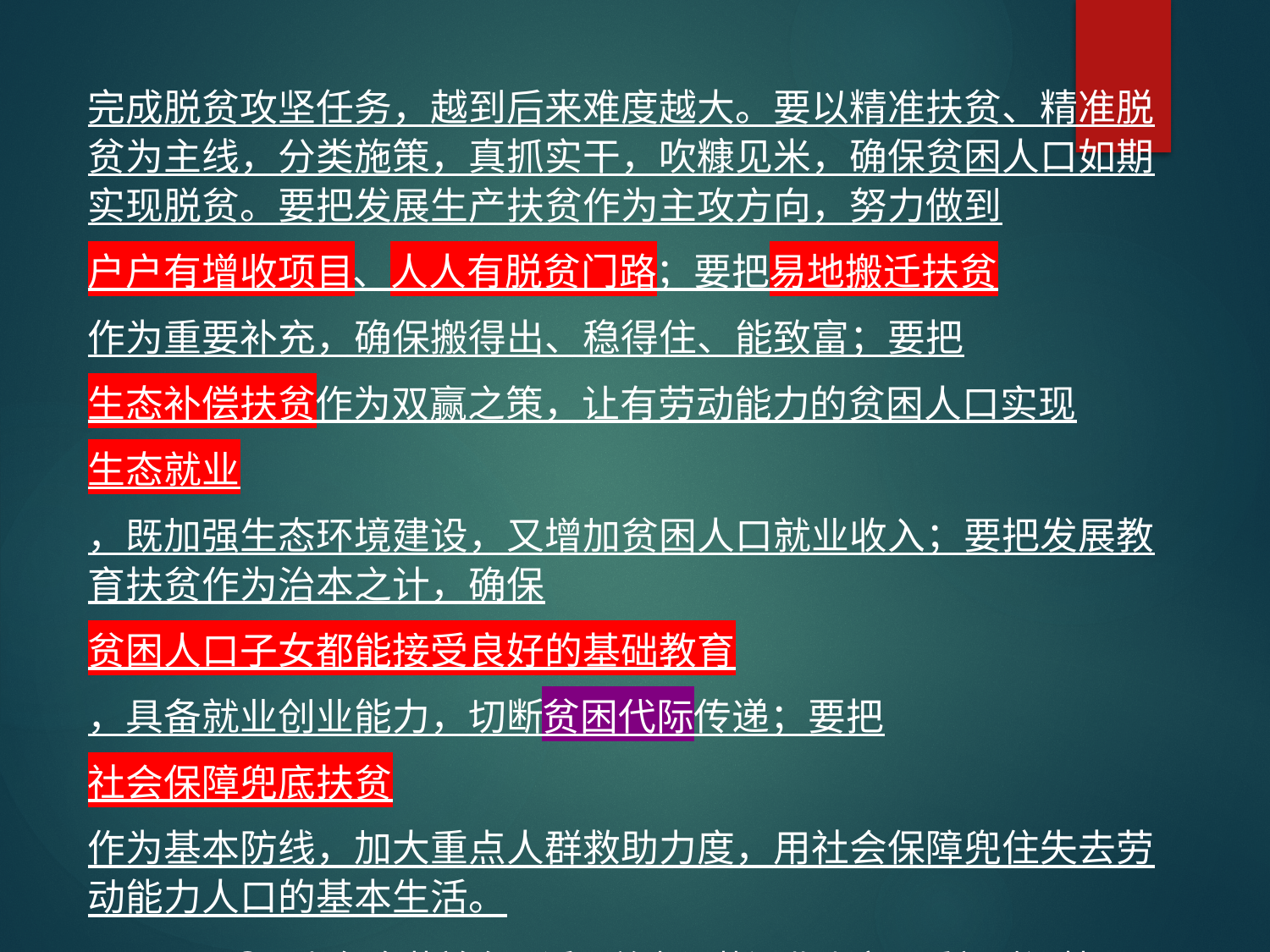

完成脱贫攻坚任务，越到后来难度越大。要以精准扶贫、精准脱贫为主线，分类施策，真抓实干，吹糠见米，确保贫困人口如期实现脱贫。要把发展生产扶贫作为主攻方向，努力做到户户有增收项目、人人有脱贫门路；要把易地搬迁扶贫作为重要补充，确保搬得出、稳得住、能致富；要把生态补偿扶贫作为双赢之策，让有劳动能力的贫困人口实现生态就业，既加强生态环境建设，又增加贫困人口就业收入；要把发展教育扶贫作为治本之计，确保贫困人口子女都能接受良好的基础教育，具备就业创业能力，切断贫困代际传递；要把社会保障兜底扶贫作为基本防线，加大重点人群救助力度，用社会保障兜住失去劳动能力人口的基本生活。
    ——二〇一七年春节前夕习近平总书记赴河北张家口看望慰问基层干部群众时的讲话（2017年1月24日），《人民日报》2017年1月25日